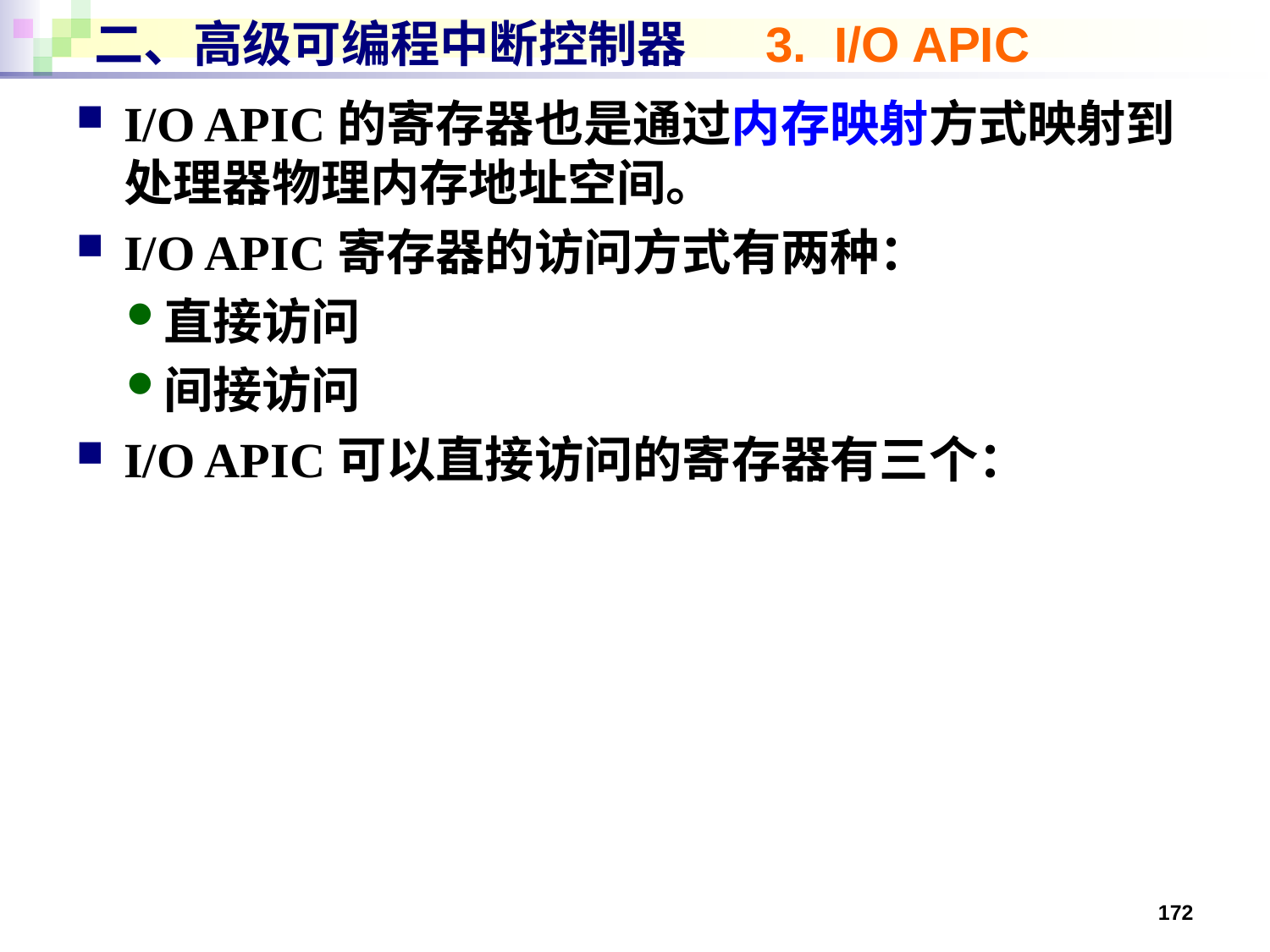

# 二、高级可编程中断控制器      3.  I/O APIC
I/O APIC的寄存器也是通过内存映射方式映射到处理器物理内存地址空间。
I/O APIC寄存器的访问方式有两种：
直接访问
间接访问
I/O APIC可以直接访问的寄存器有三个：
172